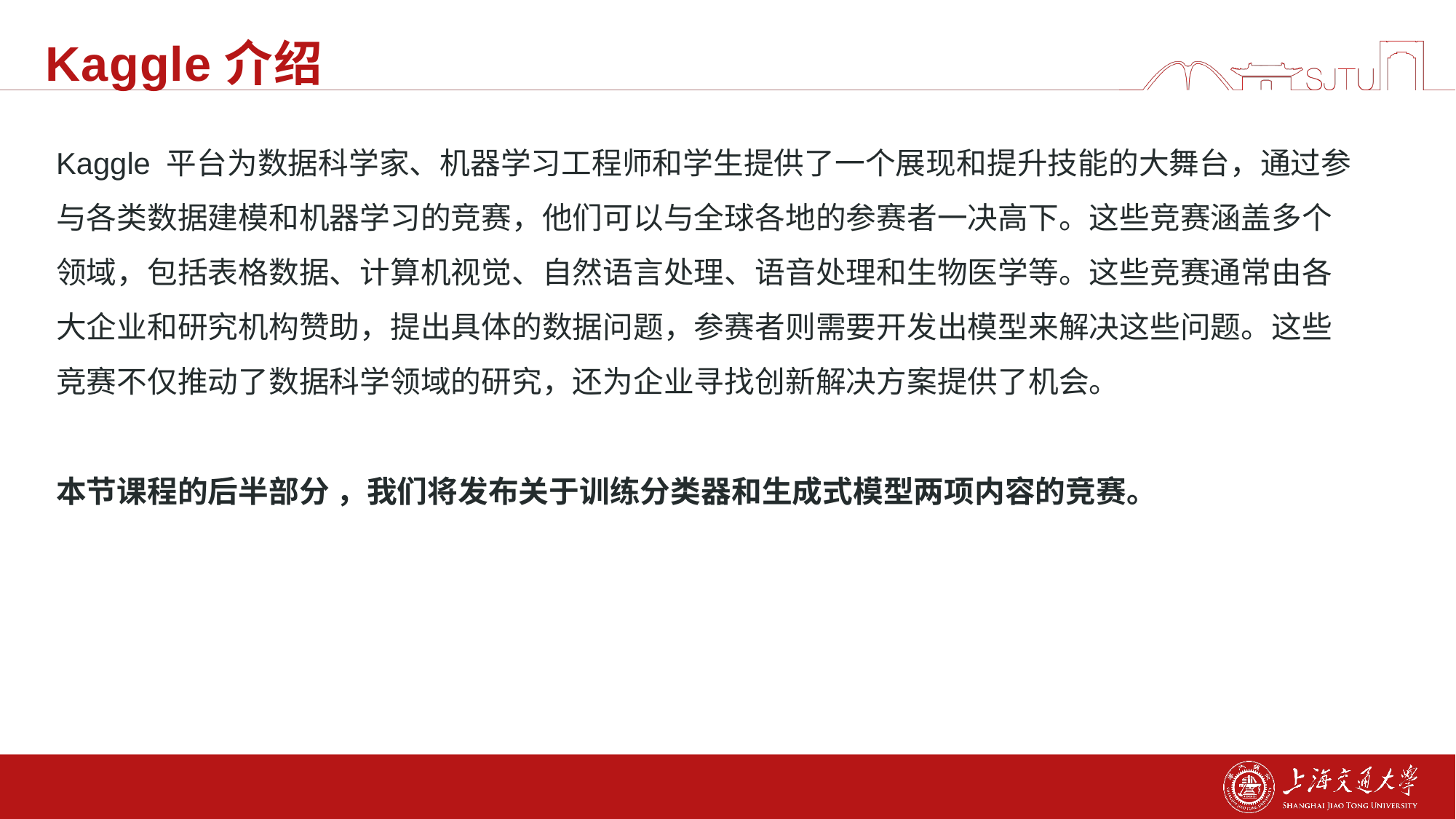

# Kaggle介绍
Kaggle 平台为数据科学家、机器学习工程师和学生提供了一个展现和提升技能的大舞台，通过参与各类数据建模和机器学习的竞赛，他们可以与全球各地的参赛者一决高下。这些竞赛涵盖多个领域，包括表格数据、计算机视觉、自然语言处理、语音处理和生物医学等。这些竞赛通常由各大企业和研究机构赞助，提出具体的数据问题，参赛者则需要开发出模型来解决这些问题。这些竞赛不仅推动了数据科学领域的研究，还为企业寻找创新解决方案提供了机会。

本节课程的后半部分 ，我们将发布关于训练分类器和生成式模型两项内容的竞赛。